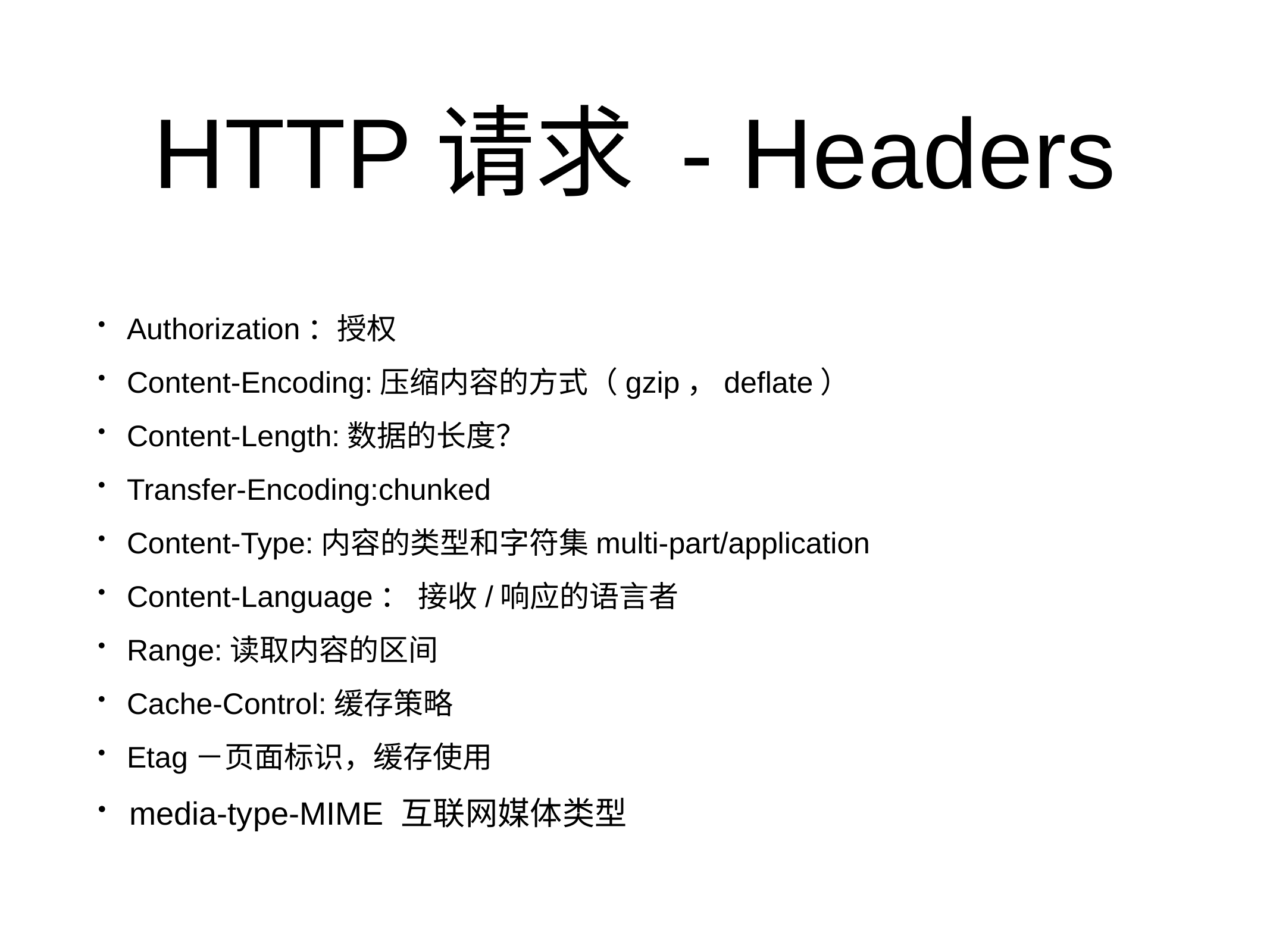

# HTTP请求 - Headers
Authorization：授权
Content-Encoding:压缩内容的方式（gzip，deflate）
Content-Length:数据的长度？
Transfer-Encoding:chunked
Content-Type:内容的类型和字符集multi-part/application
Content-Language： 接收/响应的语言者
Range:读取内容的区间
Cache-Control:缓存策略
Etag－页面标识，缓存使用
media-type-MIME 互联网媒体类型